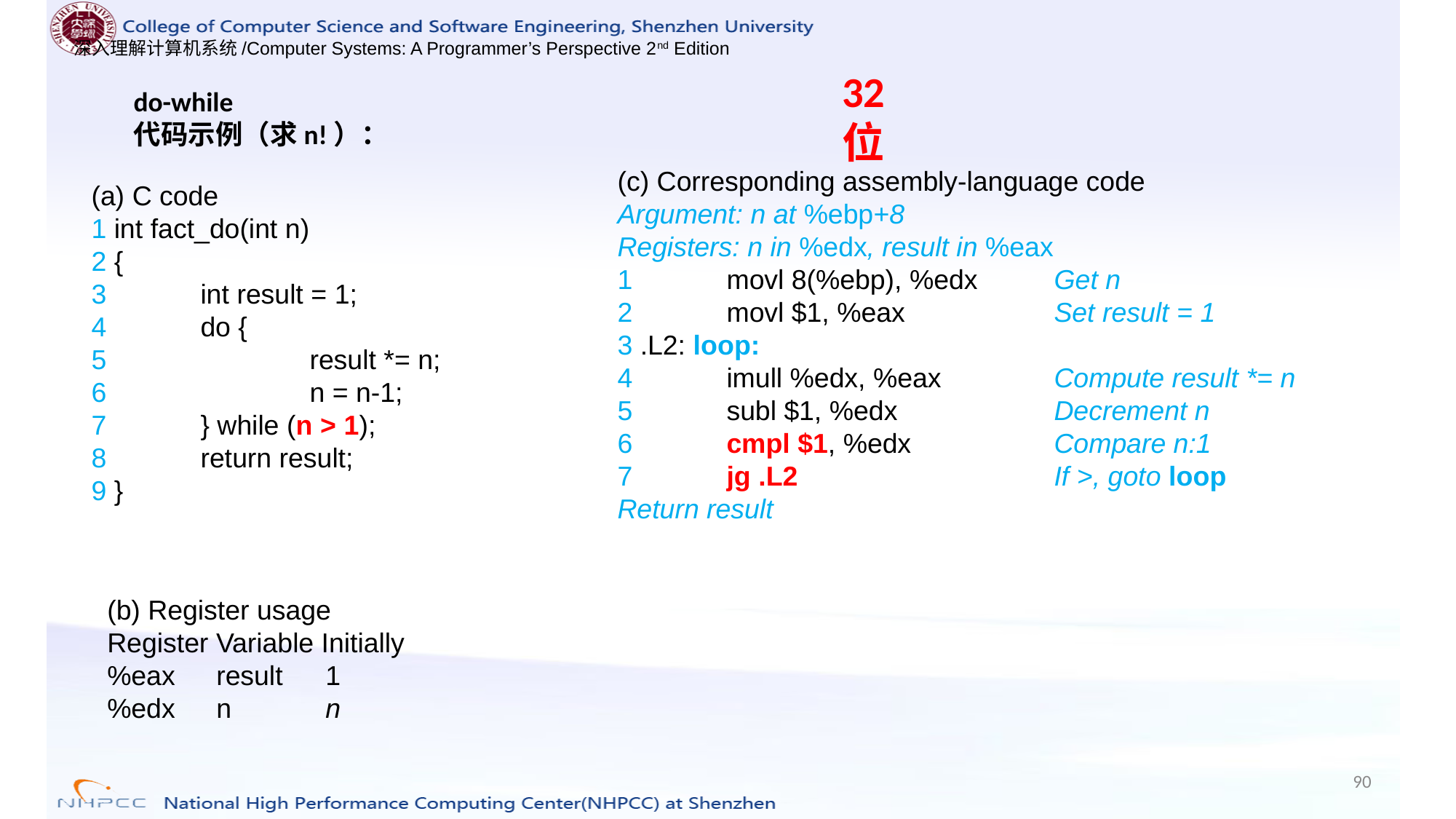

32位
do-while
代码示例（求n!）：
(c) Corresponding assembly-language code
Argument: n at %ebp+8
Registers: n in %edx, result in %eax
1 	movl 8(%ebp), %edx 	Get n
2 	movl $1, %eax 		Set result = 1
3 .L2: loop:
4 	imull %edx, %eax 	Compute result *= n
5 	subl $1, %edx 		Decrement n
6 	cmpl $1, %edx 		Compare n:1
7 	jg .L2 			If >, goto loop
Return result
(a) C code
1 int fact_do(int n)
2 {
3 	int result = 1;
4 	do {
5 		result *= n;
6 		n = n-1;
7 	} while (n > 1);
8 	return result;
9 }
(b) Register usage
Register Variable Initially
%eax 	result 	1
%edx 	n 	n
90